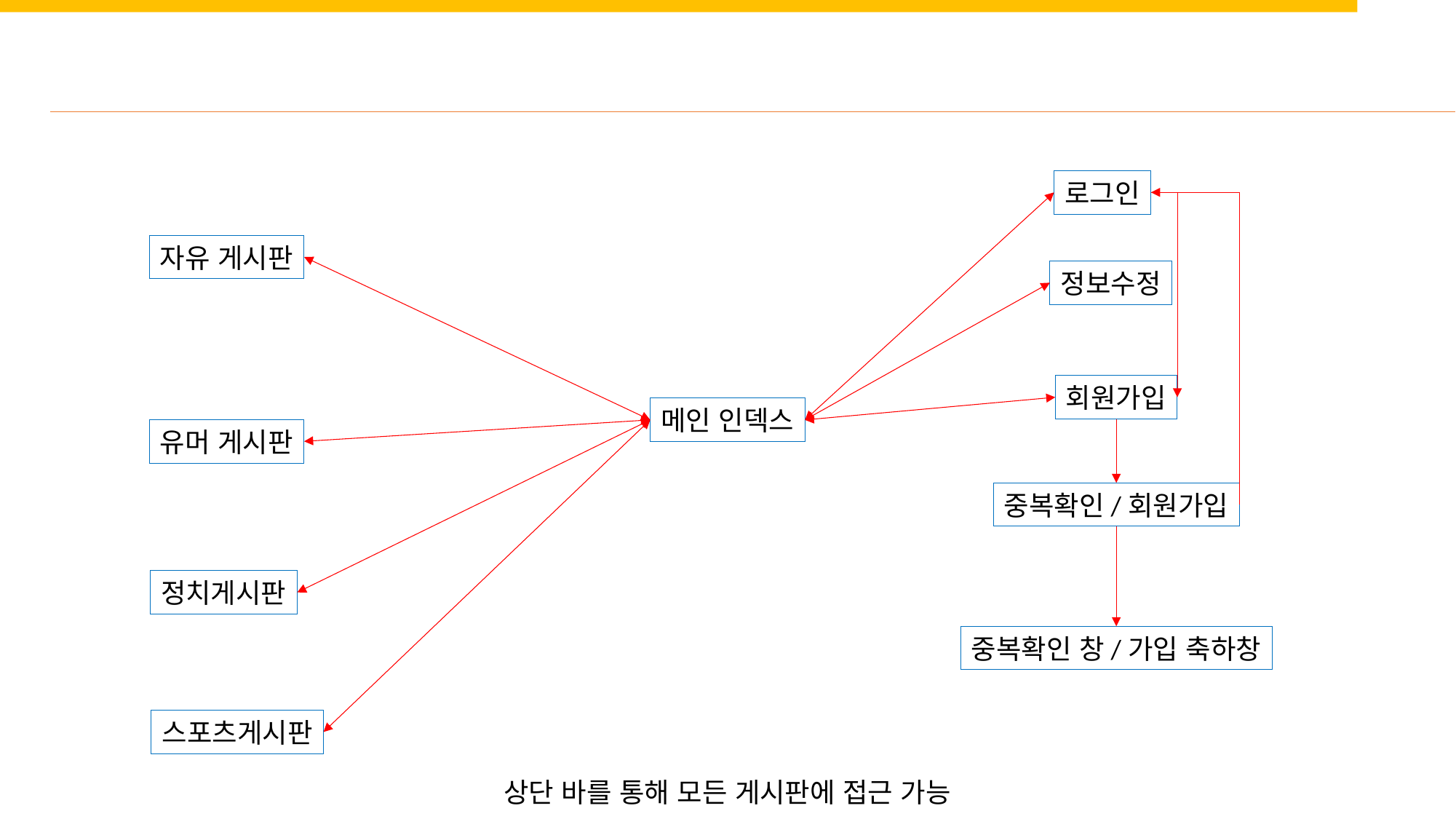

로그인
자유 게시판
정보수정
회원가입
메인 인덱스
유머 게시판
중복확인/회원가입
정치게시판
중복확인 창/가입 축하창
스포츠게시판
상단 바를 통해 모든 게시판에 접근 가능